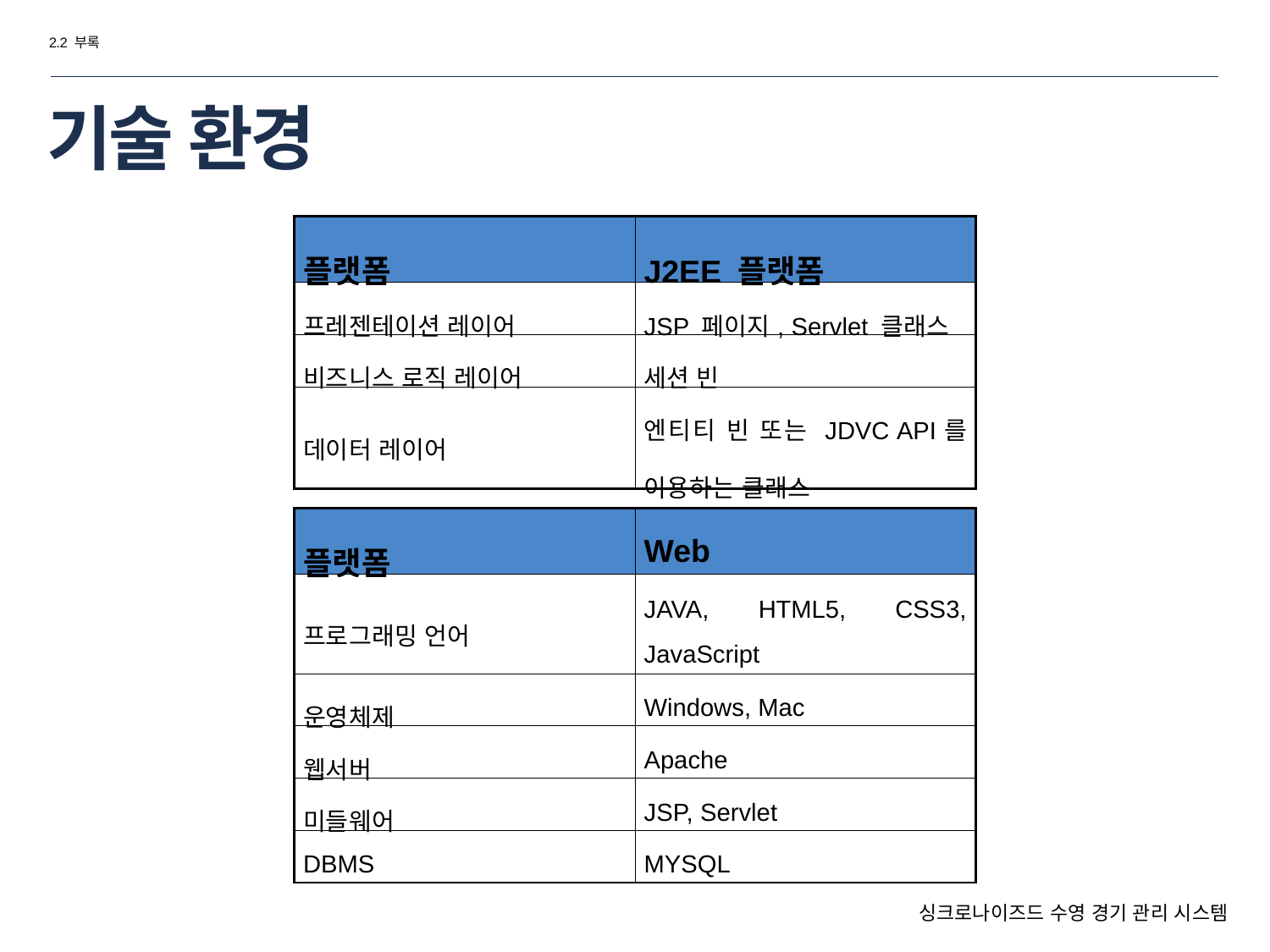

2.2 부록
# 기술 환경
| 플랫폼 | J2EE 플랫폼 |
| --- | --- |
| 프레젠테이션 레이어 | JSP 페이지, Servlet 클래스 |
| 비즈니스 로직 레이어 | 세션 빈 |
| 데이터 레이어 | 엔티티 빈 또는 JDVC API를 이용하는 클래스 |
| 플랫폼 | Web |
| --- | --- |
| 프로그래밍 언어 | JAVA, HTML5, CSS3, JavaScript |
| 운영체제 | Windows, Mac |
| 웹서버 | Apache |
| 미들웨어 | JSP, Servlet |
| DBMS | MYSQL |
싱크로나이즈드 수영 경기 관리 시스템